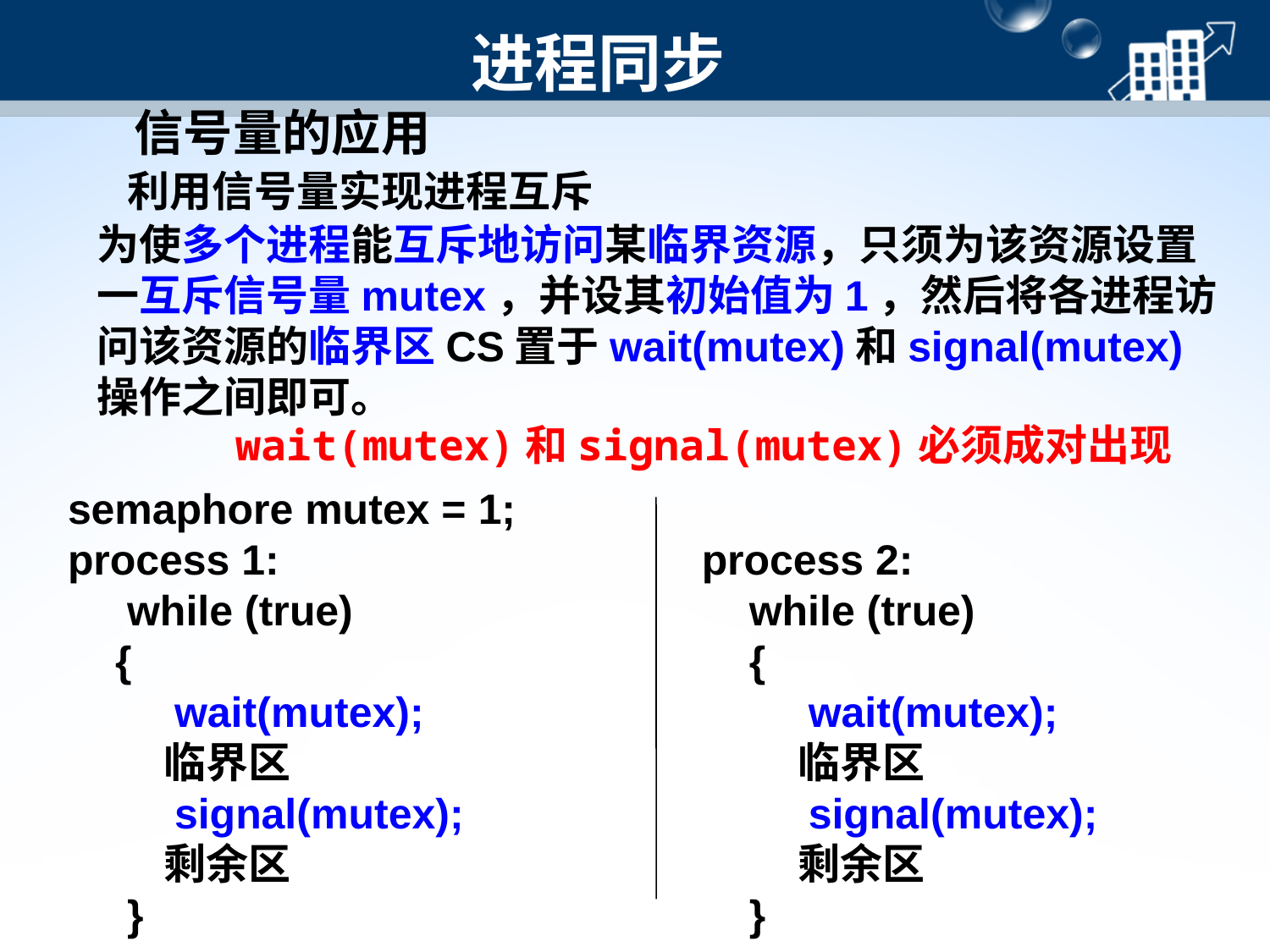

进程同步
 信号量的应用
 利用信号量实现进程互斥
为使多个进程能互斥地访问某临界资源，只须为该资源设置一互斥信号量mutex，并设其初始值为1，然后将各进程访问该资源的临界区CS置于wait(mutex)和signal(mutex)操作之间即可。
wait(mutex)和signal(mutex)必须成对出现
semaphore mutex = 1;
process 1:
     while (true)
    {
         wait(mutex);
         临界区
         signal(mutex);
         剩余区
     }

process 2:
    while (true)
    {
         wait(mutex);
         临界区
         signal(mutex);
         剩余区
    }